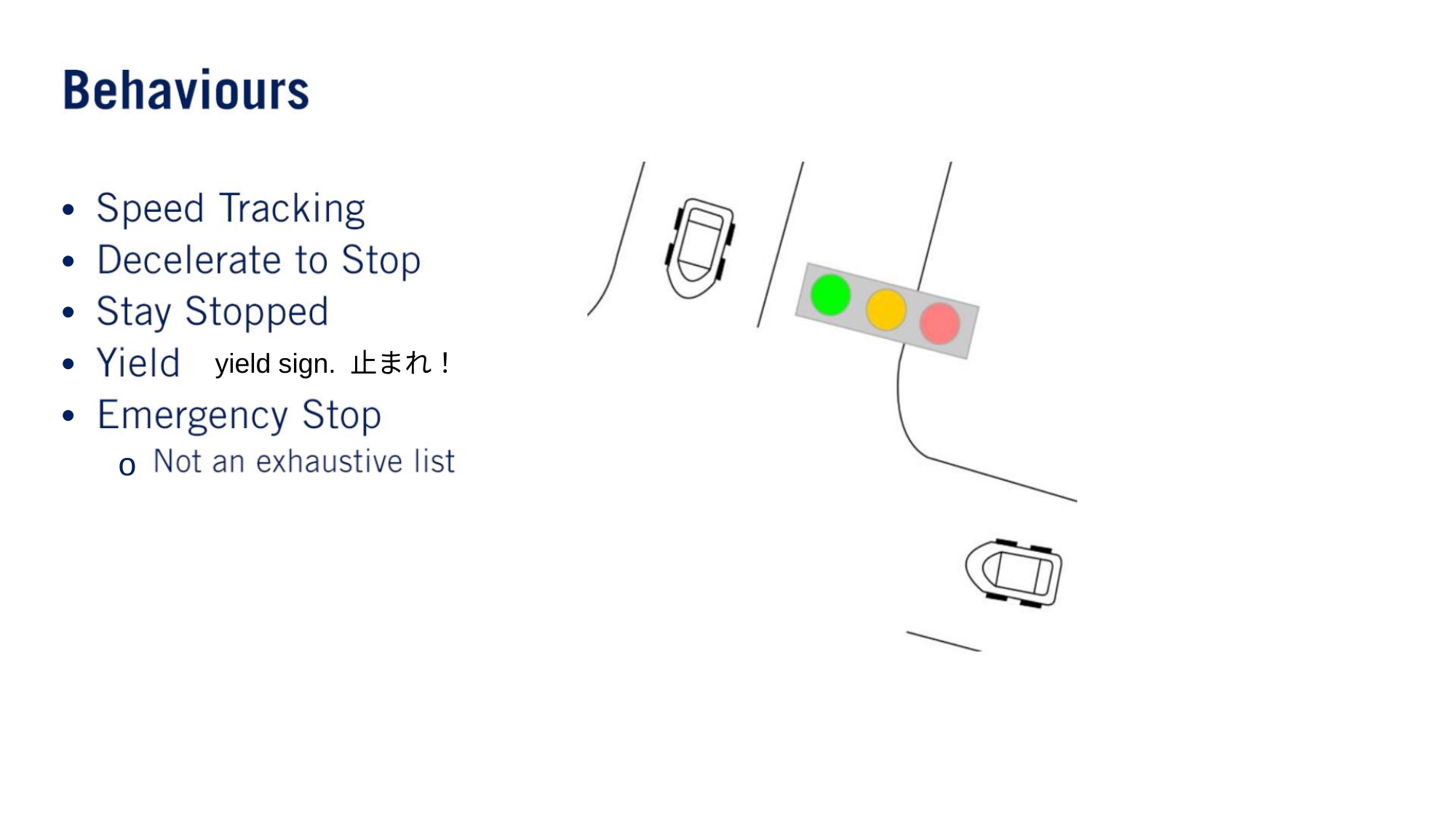

•
•
•
•
•
yield sign. ⽌まれ！
o